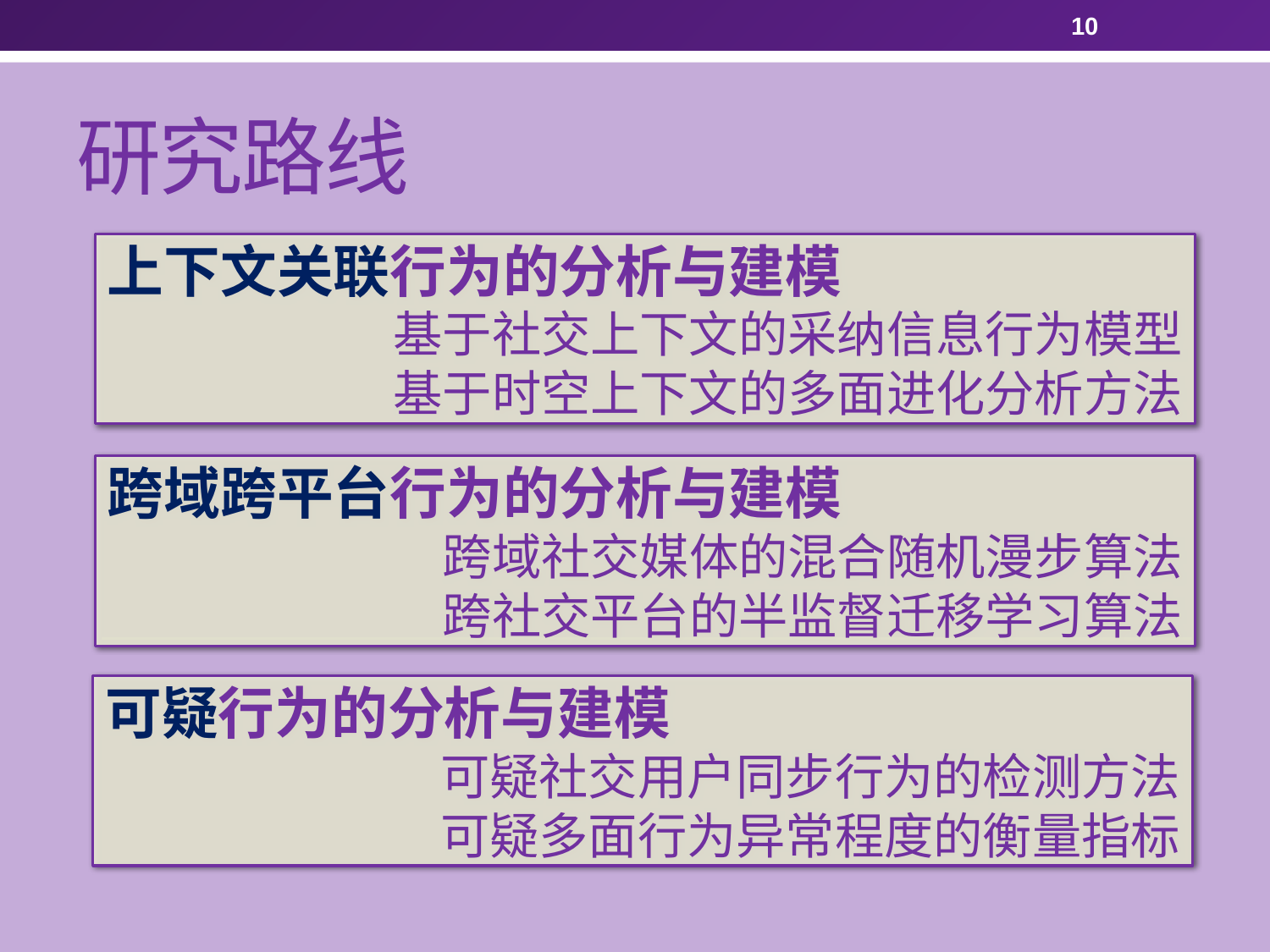

10
# 研究路线
上下文关联行为的分析与建模
基于社交上下文的采纳信息行为模型
基于时空上下文的多面进化分析方法
跨域跨平台行为的分析与建模
跨域社交媒体的混合随机漫步算法
跨社交平台的半监督迁移学习算法
可疑行为的分析与建模
可疑社交用户同步行为的检测方法
可疑多面行为异常程度的衡量指标